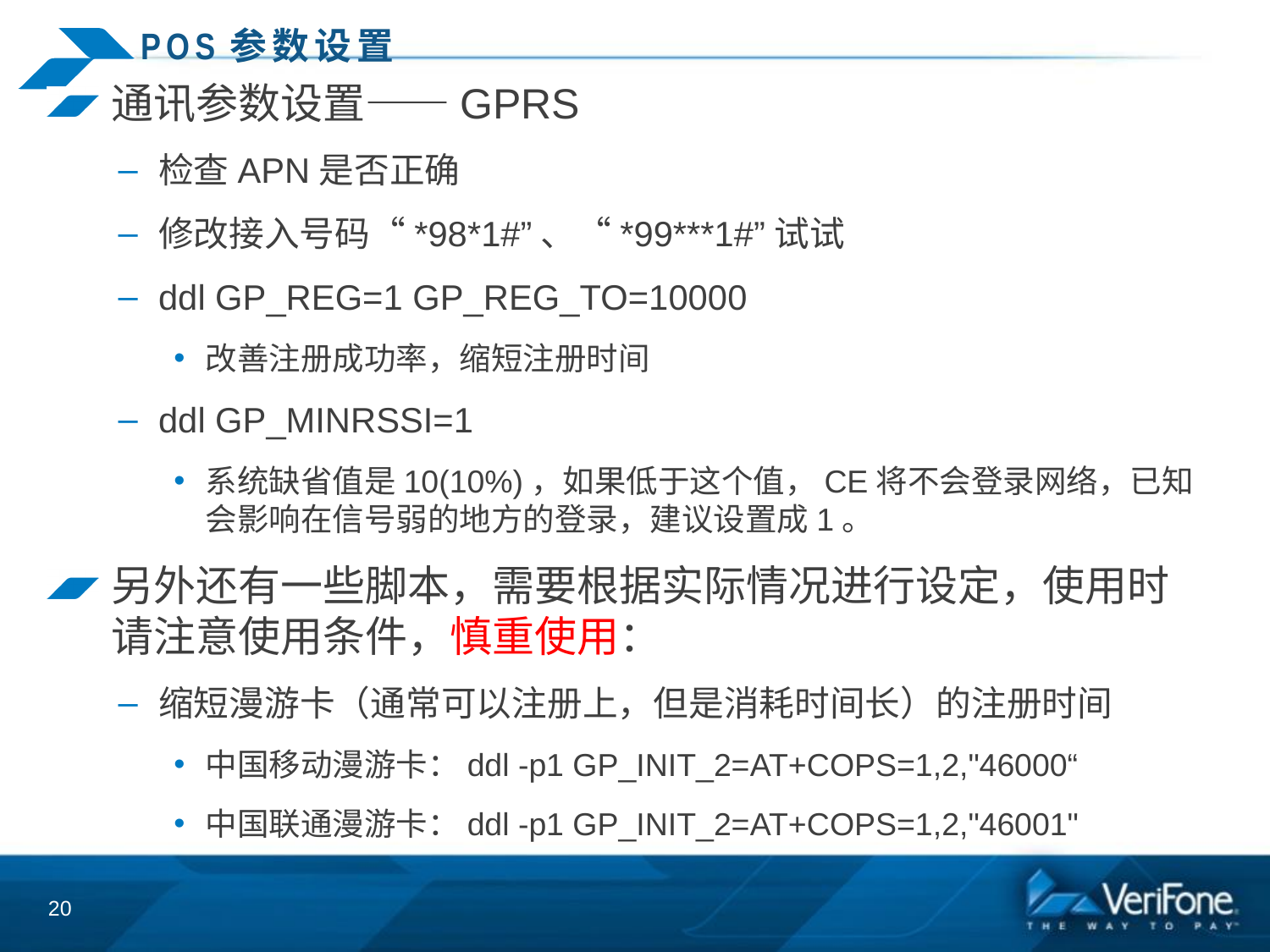

# POS参数设置
通讯参数设置——GPRS
检查APN是否正确
修改接入号码“*98*1#”、“*99***1#”试试
ddl GP_REG=1 GP_REG_TO=10000
改善注册成功率，缩短注册时间
ddl GP_MINRSSI=1
系统缺省值是10(10%)，如果低于这个值，CE将不会登录网络，已知会影响在信号弱的地方的登录，建议设置成1。
另外还有一些脚本，需要根据实际情况进行设定，使用时请注意使用条件，慎重使用：
缩短漫游卡（通常可以注册上，但是消耗时间长）的注册时间
中国移动漫游卡：ddl -p1 GP_INIT_2=AT+COPS=1,2,"46000“
中国联通漫游卡：ddl -p1 GP_INIT_2=AT+COPS=1,2,"46001"
20